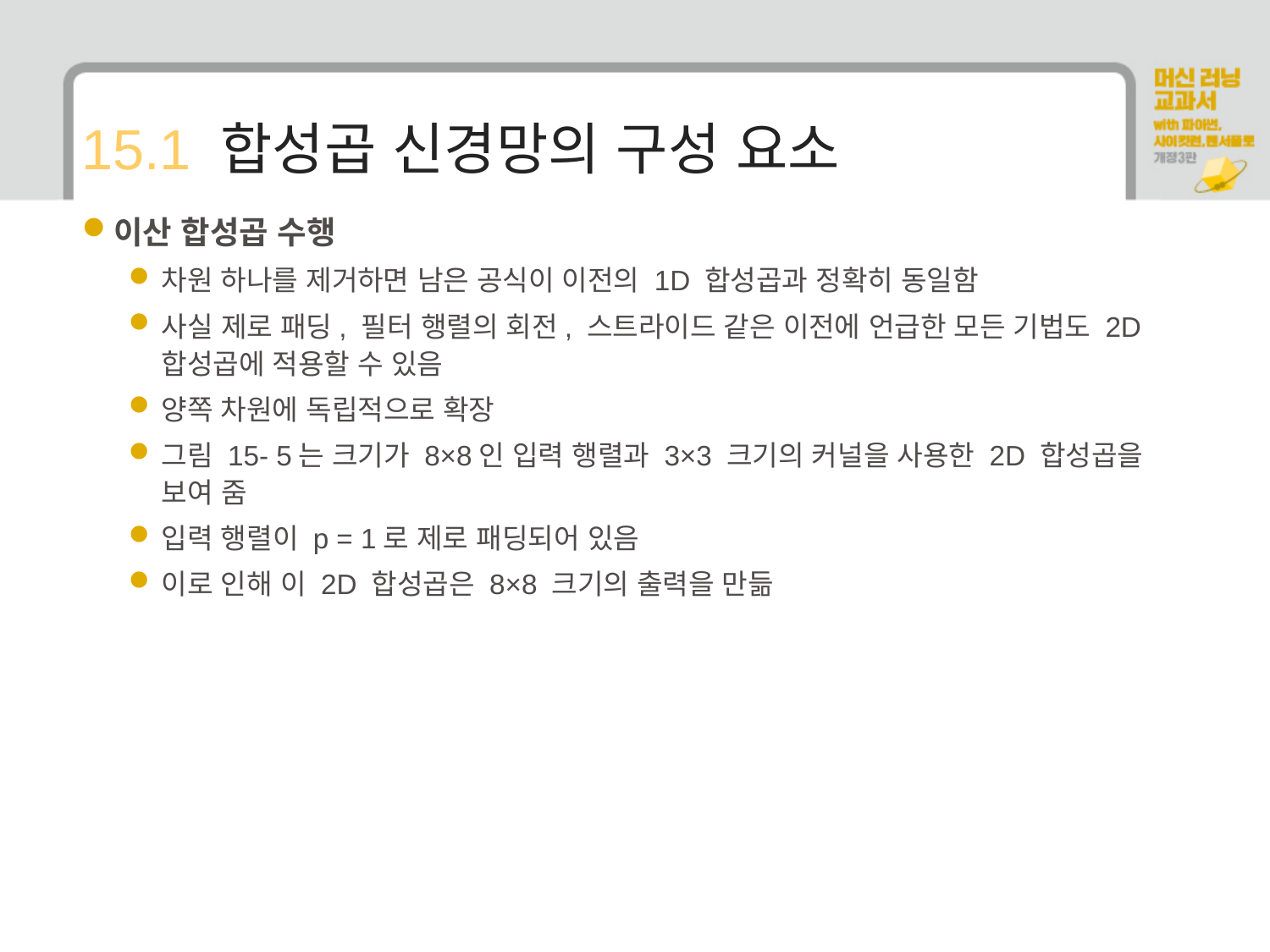

# 15.1 합성곱 신경망의 구성 요소
이산 합성곱 수행
차원 하나를 제거하면 남은 공식이 이전의 1D 합성곱과 정확히 동일함
사실 제로 패딩, 필터 행렬의 회전, 스트라이드 같은 이전에 언급한 모든 기법도 2D 합성곱에 적용할 수 있음
양쪽 차원에 독립적으로 확장
그림 15- 5는 크기가 8×8인 입력 행렬과 3×3 크기의 커널을 사용한 2D 합성곱을 보여 줌
입력 행렬이 p = 1로 제로 패딩되어 있음
이로 인해 이 2D 합성곱은 8×8 크기의 출력을 만듦